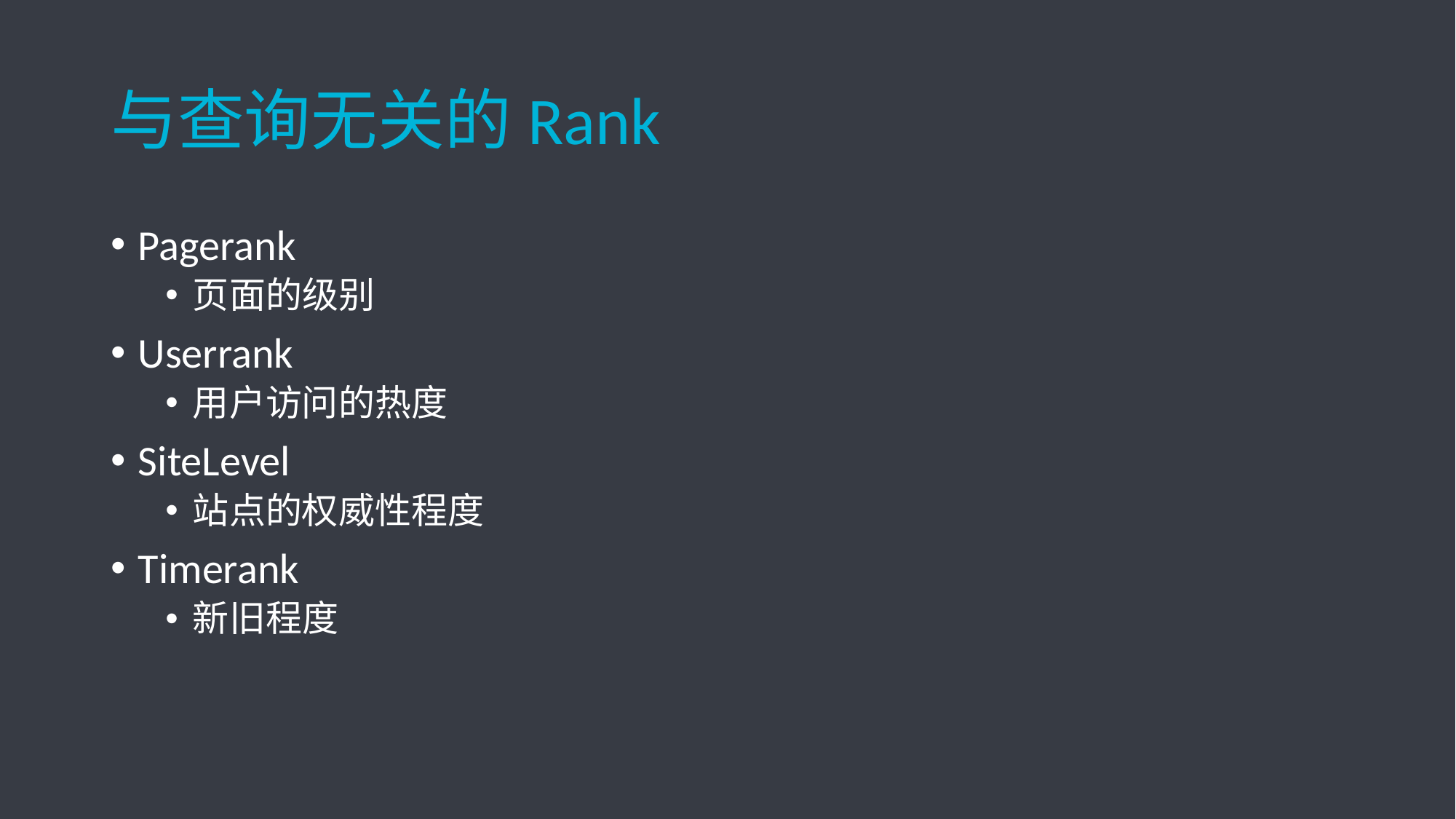

# 与查询无关的Rank
Pagerank
页面的级别
Userrank
用户访问的热度
SiteLevel
站点的权威性程度
Timerank
新旧程度